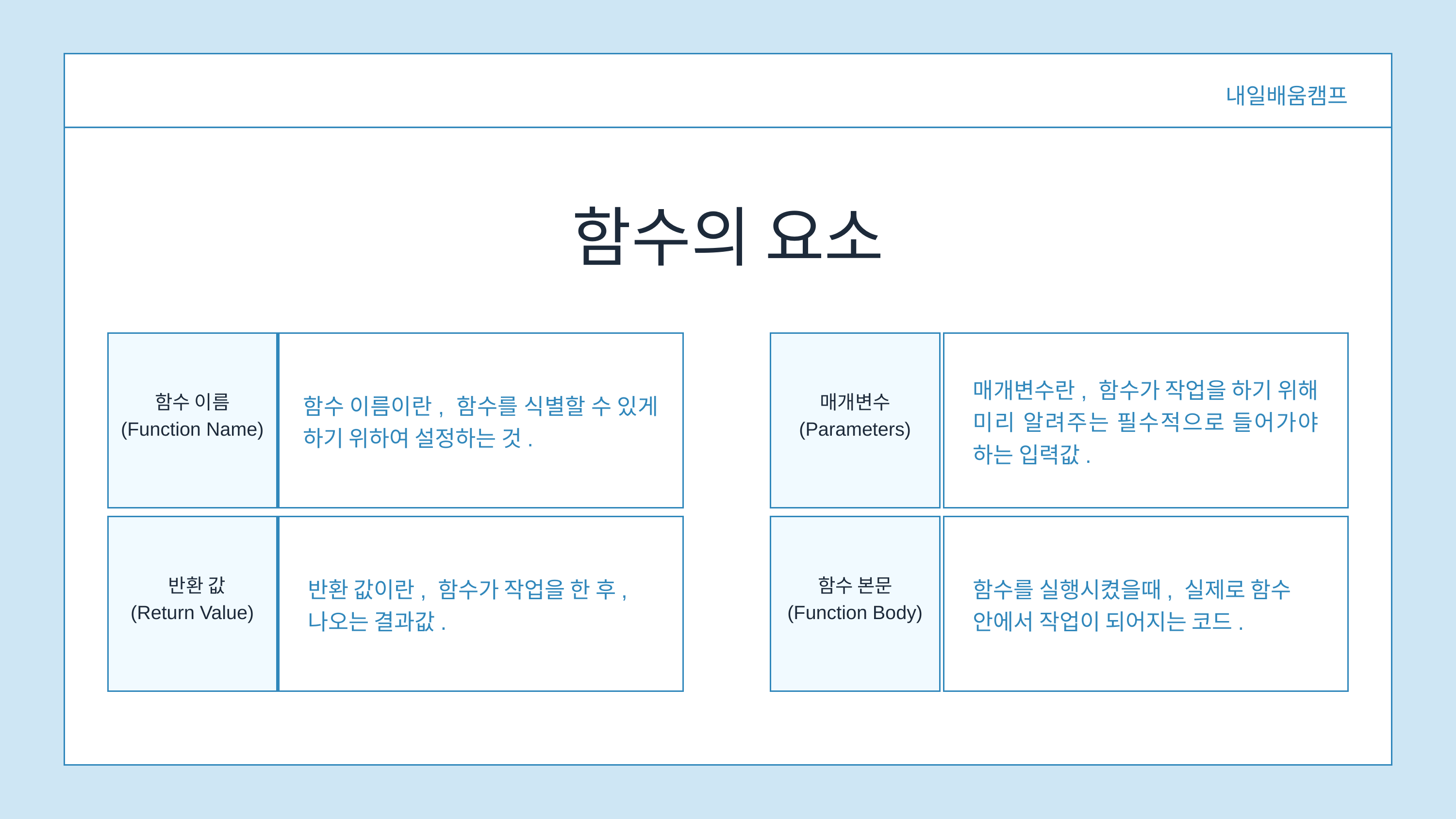

내일배움캠프

함수의 요소

함수 이름
(Function Name)

매개변수
(Parameters)

매개변수란, 함수가 작업을 하기 위해
미리 알려주는 필수적으로 들어가야 하는 입력값.
함수 이름이란, 함수를 식별할 수 있게 하기 위하여 설정하는 것.

 반환 값
(Return Value)

함수 본문
(Function Body)

반환 값이란, 함수가 작업을 한 후,
나오는 결과값.
함수를 실행시켰을때, 실제로 함수
안에서 작업이 되어지는 코드.